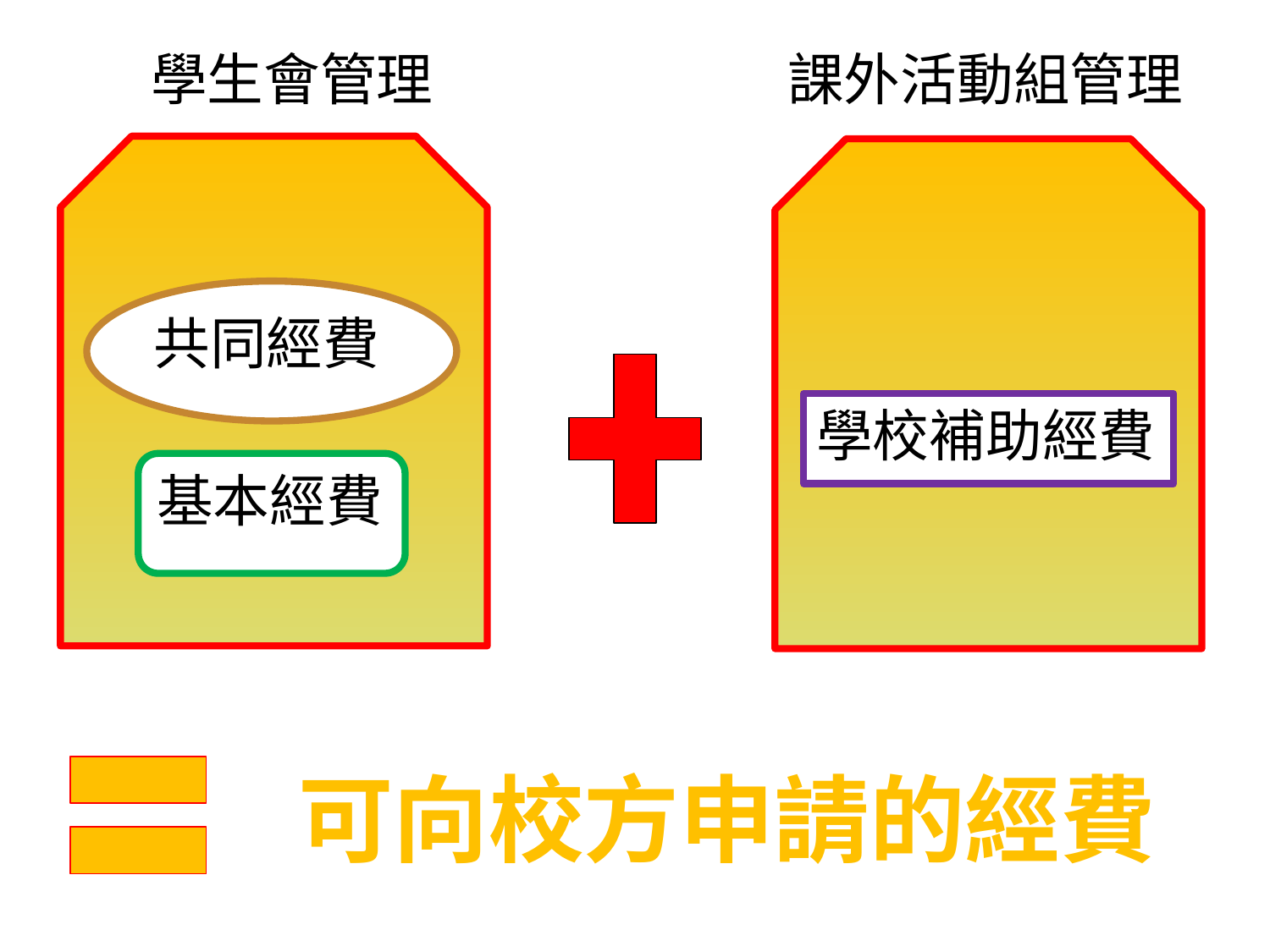

學生會管理
課外活動組管理

共同經費

學校補助經費
基本經費

可向校方申請的經費